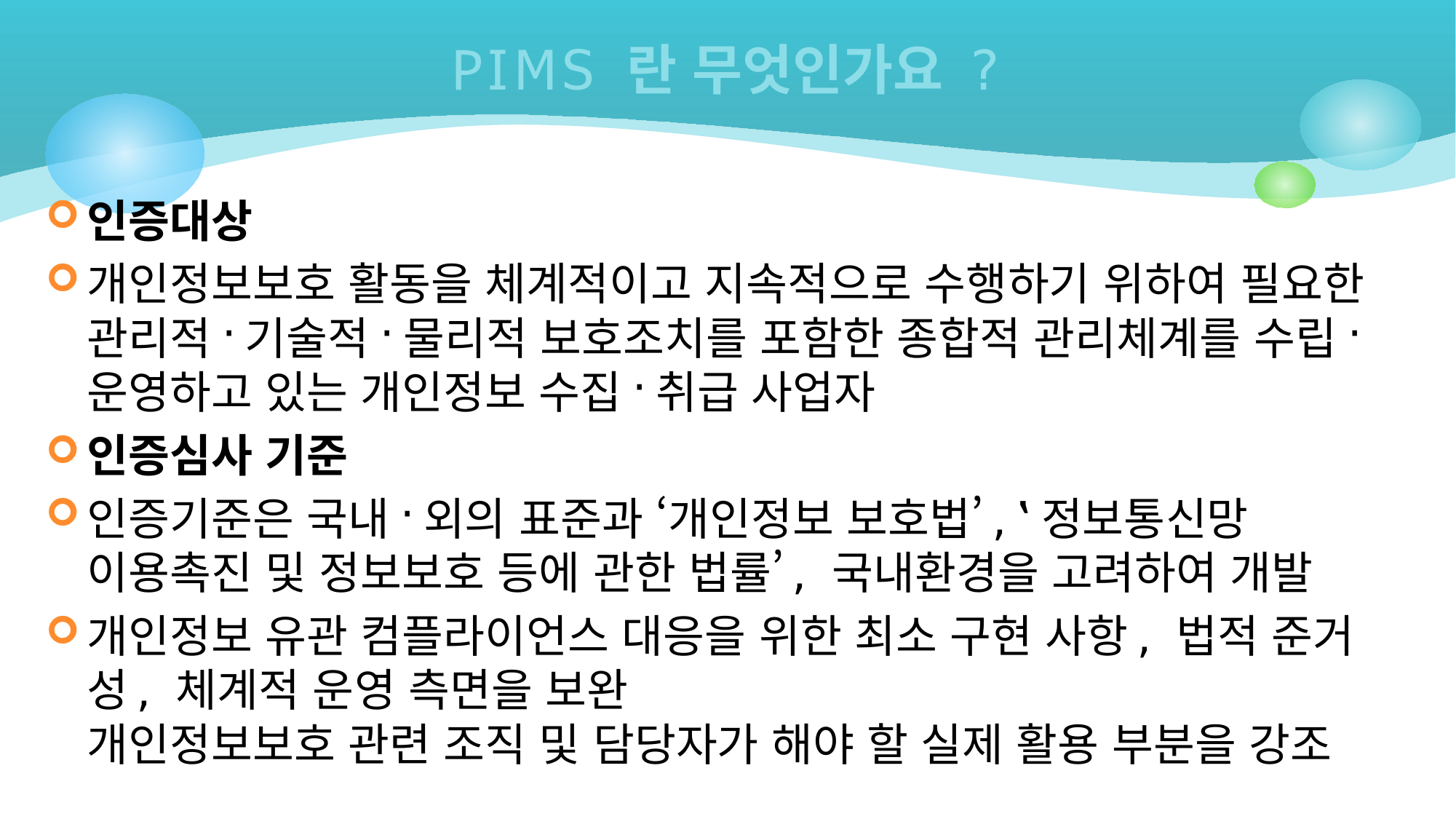

# PIMS 란 무엇인가요 ?
인증대상
개인정보보호 활동을 체계적이고 지속적으로 수행하기 위하여 필요한 관리적·기술적·물리적 보호조치를 포함한 종합적 관리체계를 수립·운영하고 있는 개인정보 수집·취급 사업자
인증심사 기준
인증기준은 국내·외의 표준과 ‘개인정보 보호법’, ‘정보통신망 이용촉진 및 정보보호 등에 관한 법률’, 국내환경을 고려하여 개발
개인정보 유관 컴플라이언스 대응을 위한 최소 구현 사항, 법적 준거성, 체계적 운영 측면을 보완 
개인정보보호 관련 조직 및 담당자가 해야 할 실제 활용 부분을 강조